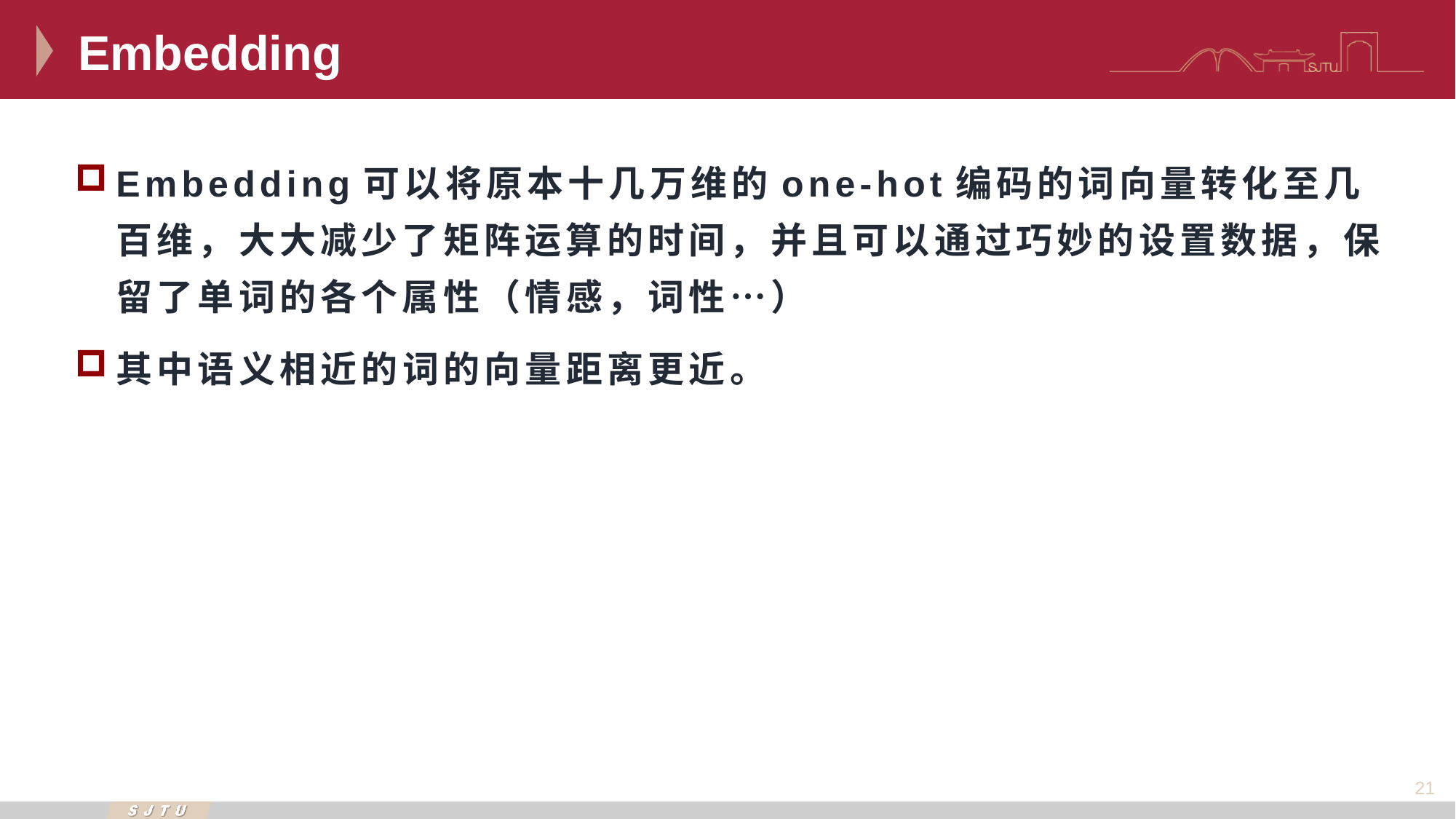

Embedding
Embedding可以将原本十几万维的one-hot编码的词向量转化至几百维，大大减少了矩阵运算的时间，并且可以通过巧妙的设置数据，保留了单词的各个属性（情感，词性…）
其中语义相近的词的向量距离更近。
21